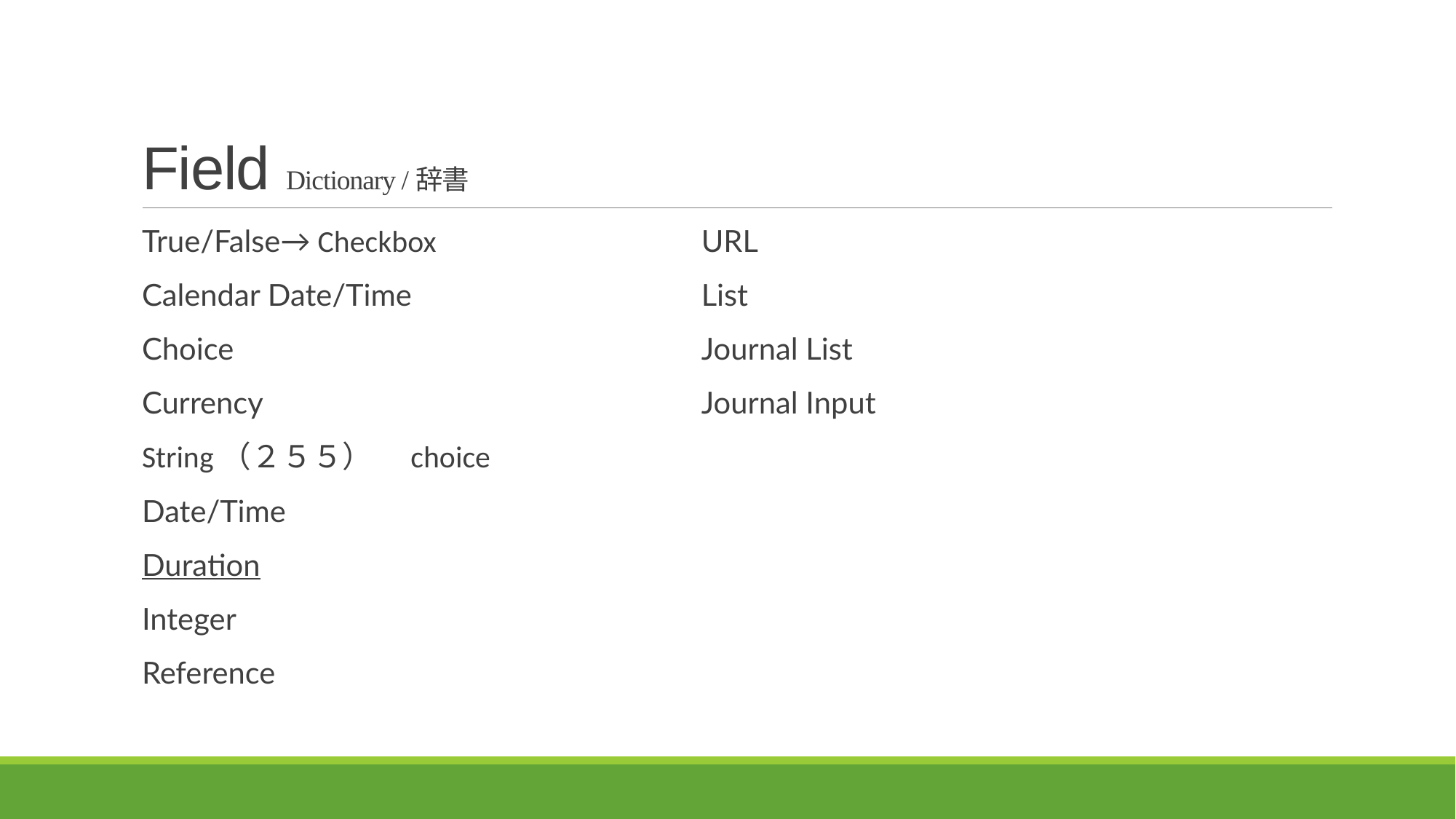

# Field Dictionary /辞書
True/False→ Checkbox
Calendar Date/Time
Choice
Currency
String（２５５）　choice
Date/Time
Duration
Integer
Reference
URL
List
Journal List
Journal Input